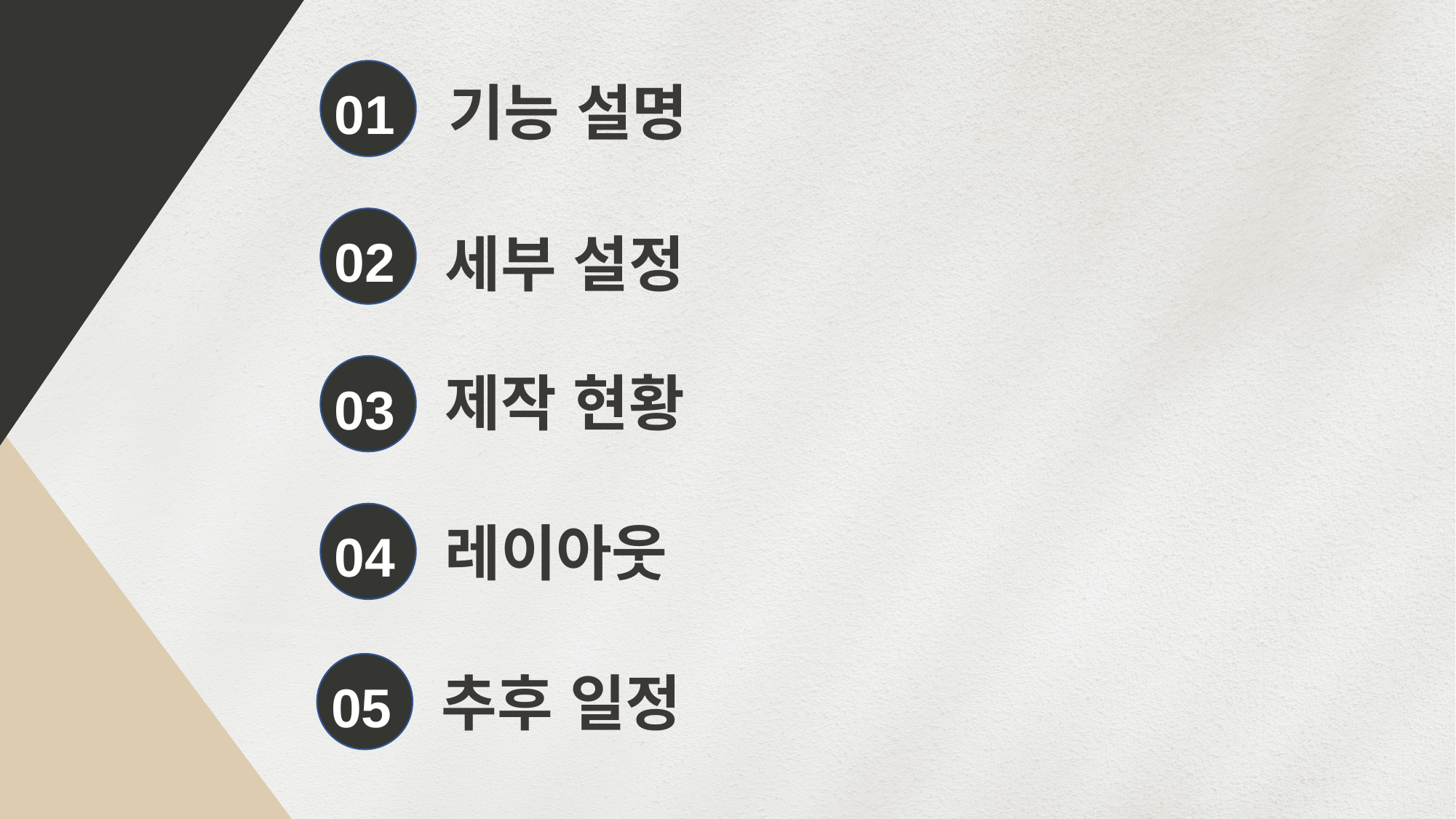

01
기능 설명

02
세부 설정

03
제작 현황

04
레이아웃

05
추후 일정